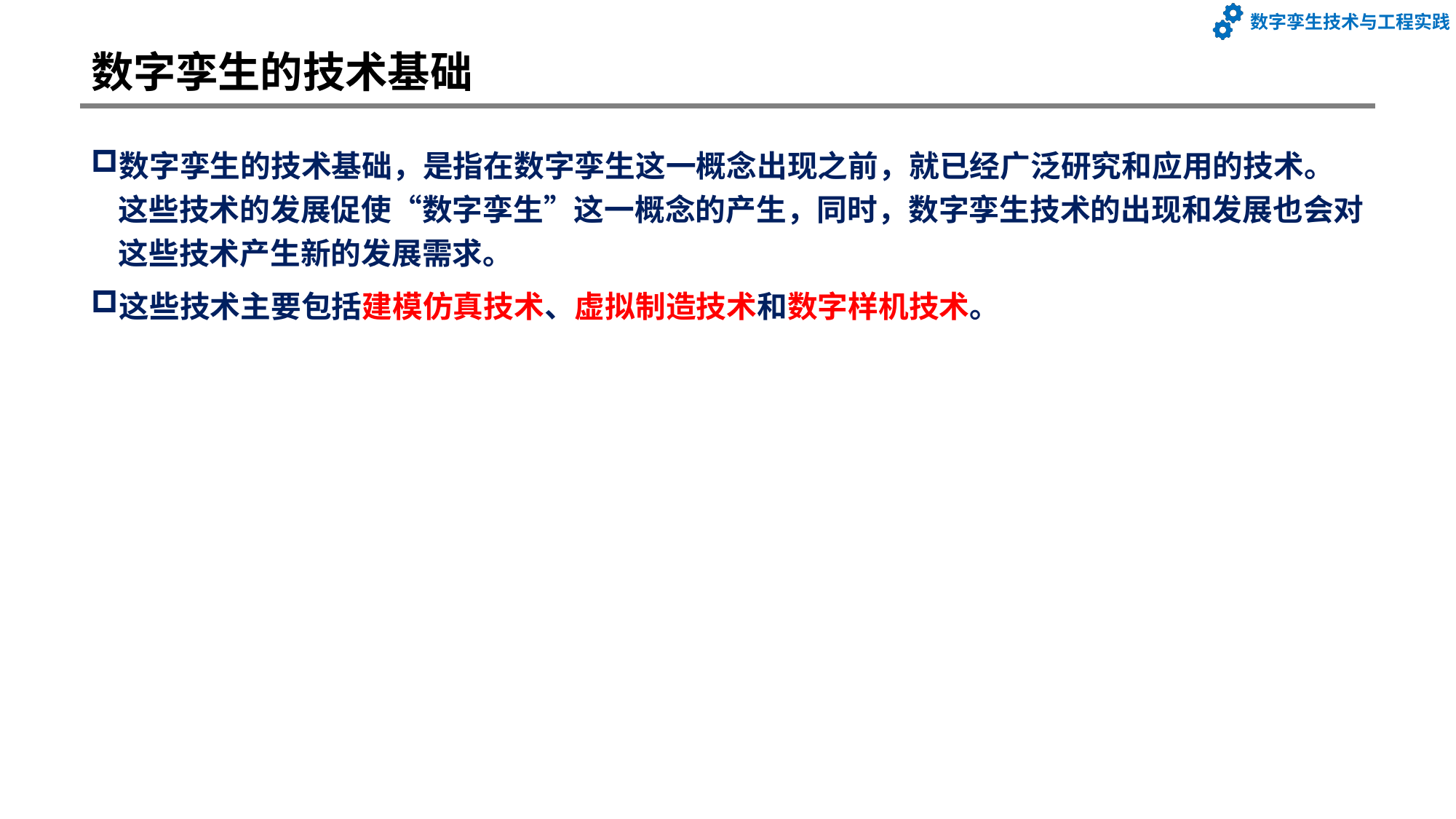

# 数字孪生的技术基础
数字孪生的技术基础，是指在数字孪生这一概念出现之前，就已经广泛研究和应用的技术。这些技术的发展促使“数字孪生”这一概念的产生，同时，数字孪生技术的出现和发展也会对这些技术产生新的发展需求。
这些技术主要包括建模仿真技术、虚拟制造技术和数字样机技术。

5